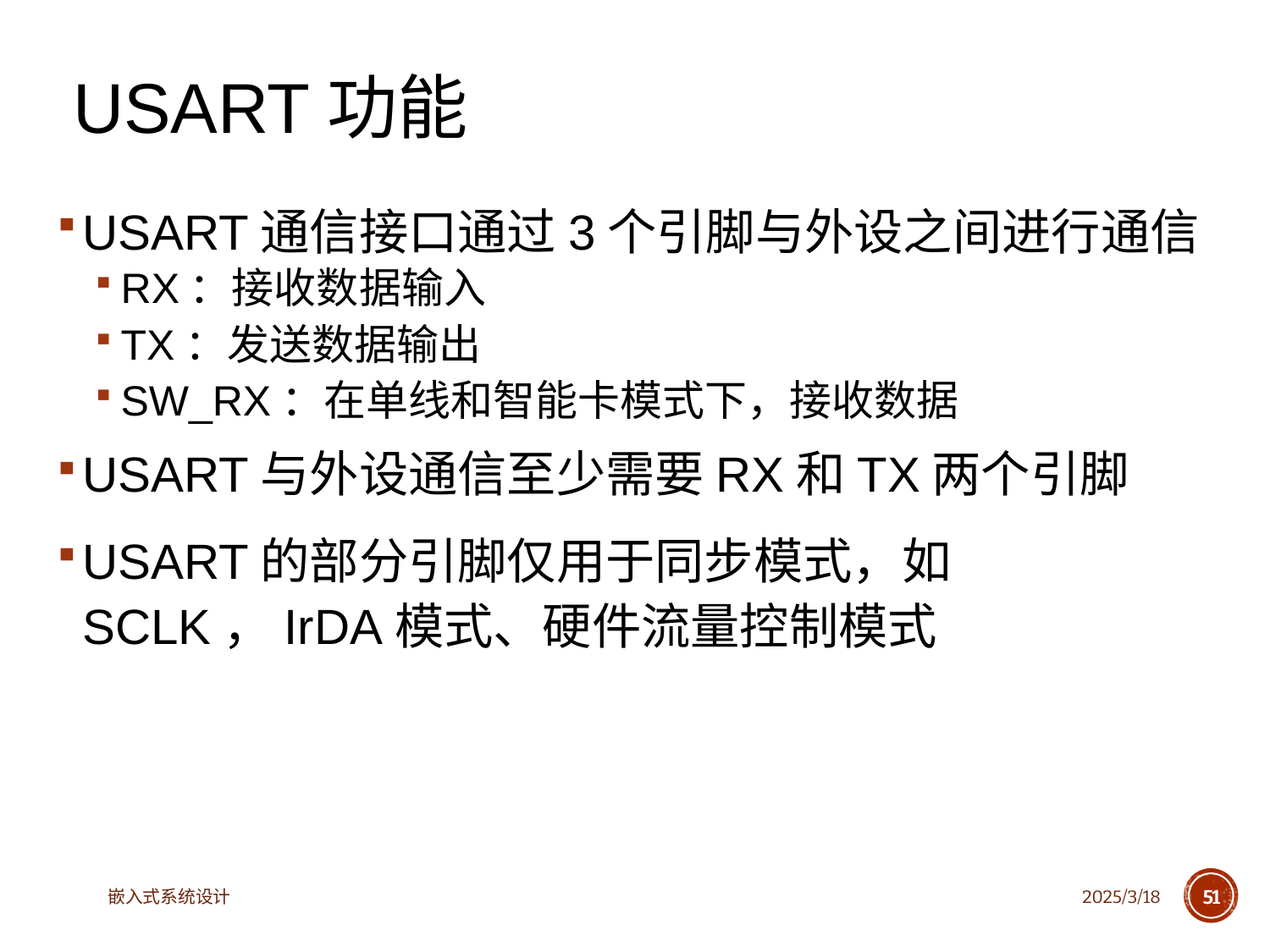

# USART功能
USART通信接口通过3个引脚与外设之间进行通信
RX：接收数据输入
TX：发送数据输出
SW_RX：在单线和智能卡模式下，接收数据
USART与外设通信至少需要RX和TX两个引脚
USART的部分引脚仅用于同步模式，如SCLK，IrDA模式、硬件流量控制模式

嵌入式系统设计
2025/3/18
51